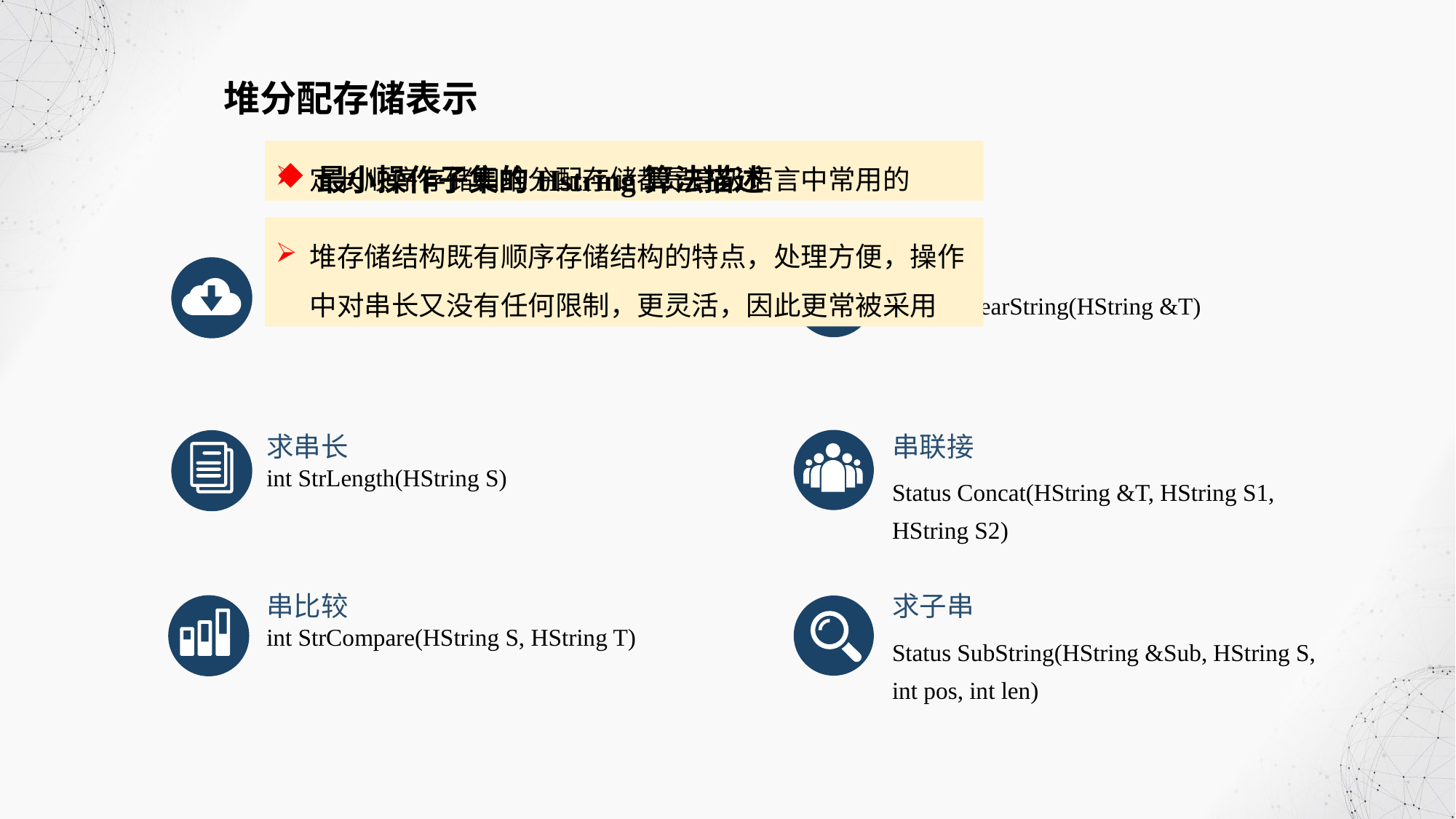

堆分配存储表示
定长顺序存储和堆分配存储都是高级语言中常用的
最小操作子集的Hstring算法描述
堆存储结构既有顺序存储结构的特点，处理方便，操作中对串长又没有任何限制，更灵活，因此更常被采用
串赋值
清空串

Status ClearString(HString &T)
Status StrAssign(HString &T, char *chars)
求串长
串联接

int StrLength(HString S)
Status Concat(HString &T, HString S1, HString S2)
串比较
求子串

int StrCompare(HString S, HString T)
Status SubString(HString &Sub, HString S, int pos, int len)